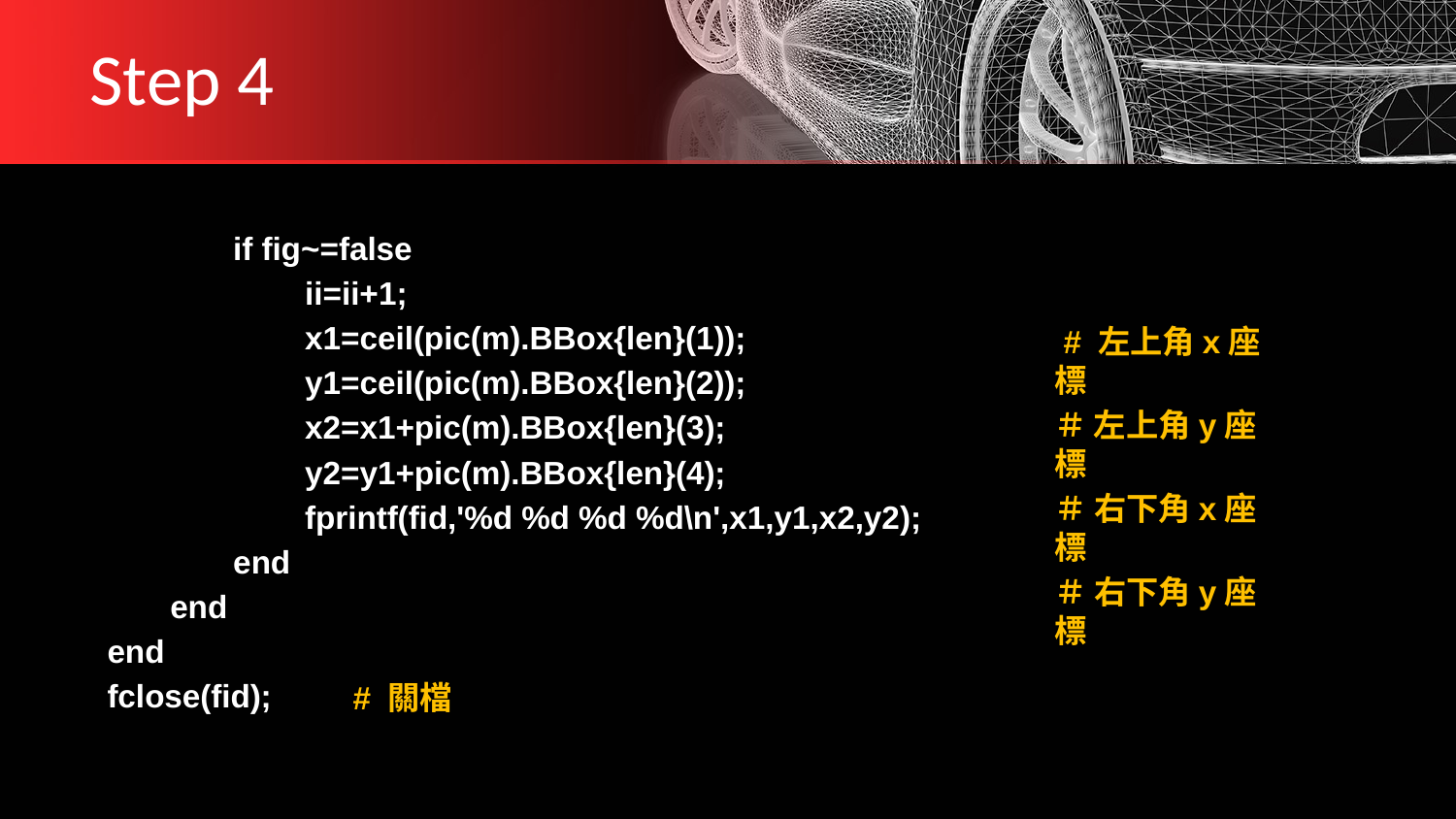

# Step 4

                if fig~=false
                        ii=ii+1;
                        x1=ceil(pic(m).BBox{len}(1));
                        y1=ceil(pic(m).BBox{len}(2));
                        x2=x1+pic(m).BBox{len}(3);
                        y2=y1+pic(m).BBox{len}(4);
                        fprintf(fid,'%d %d %d %d\n',x1,y1,x2,y2);
                end
         end
  end
  fclose(fid);

 # 左上角x座標
＃ 左上角y座標
＃ 右下角x座標
＃ 右下角y座標

 # 關檔